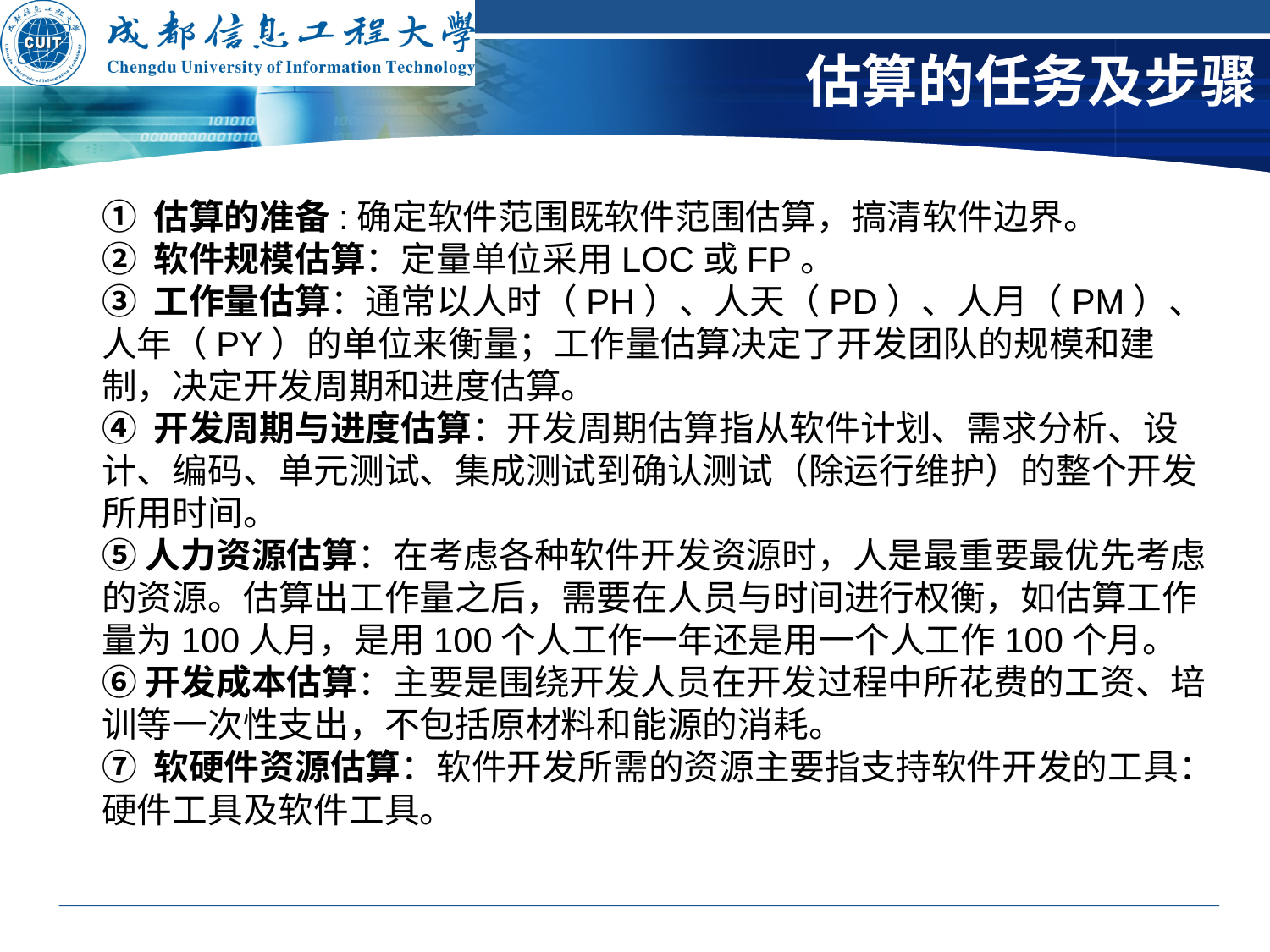

# 估算的任务及步骤
① 估算的准备:确定软件范围既软件范围估算，搞清软件边界。
② 软件规模估算：定量单位采用LOC或FP。
③ 工作量估算：通常以人时（PH）、人天（PD）、人月（PM）、人年（PY）的单位来衡量；工作量估算决定了开发团队的规模和建制，决定开发周期和进度估算。
④ 开发周期与进度估算：开发周期估算指从软件计划、需求分析、设计、编码、单元测试、集成测试到确认测试（除运行维护）的整个开发所用时间。
⑤人力资源估算：在考虑各种软件开发资源时，人是最重要最优先考虑的资源。估算出工作量之后，需要在人员与时间进行权衡，如估算工作量为100人月，是用100个人工作一年还是用一个人工作100个月。
⑥开发成本估算：主要是围绕开发人员在开发过程中所花费的工资、培训等一次性支出，不包括原材料和能源的消耗。
⑦ 软硬件资源估算：软件开发所需的资源主要指支持软件开发的工具：硬件工具及软件工具。